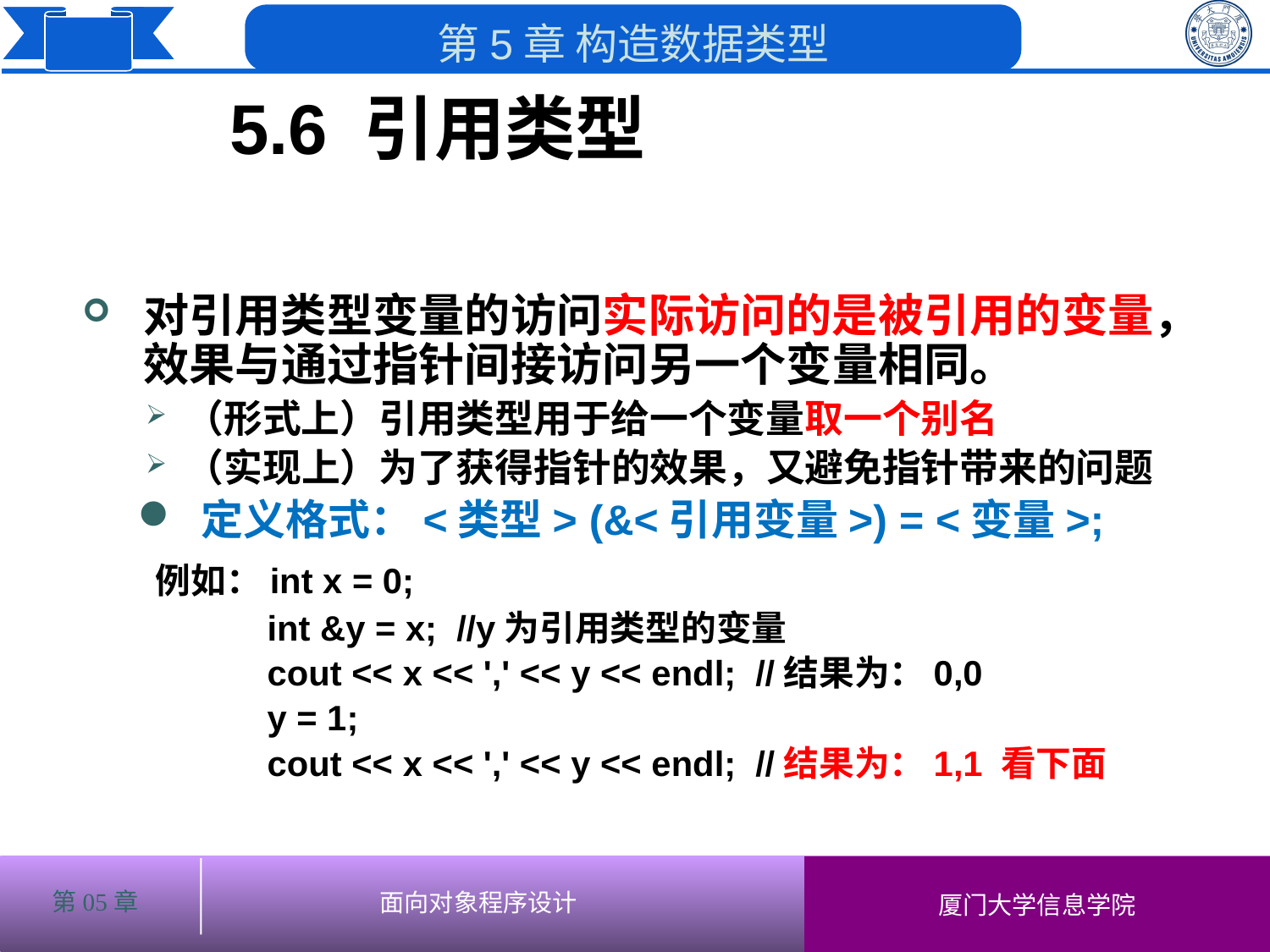

5.6 引用类型
对引用类型变量的访问实际访问的是被引用的变量，效果与通过指针间接访问另一个变量相同。
（形式上）引用类型用于给一个变量取一个别名
（实现上）为了获得指针的效果，又避免指针带来的问题
定义格式：<类型> (&<引用变量>) = <变量>;
      例如：int x = 0;
     int &y = x;  //y为引用类型的变量
     cout << x << ',' << y << endl;  //结果为：0,0
     y = 1;
     cout << x << ',' << y << endl;  //结果为：1,1 看下面
87